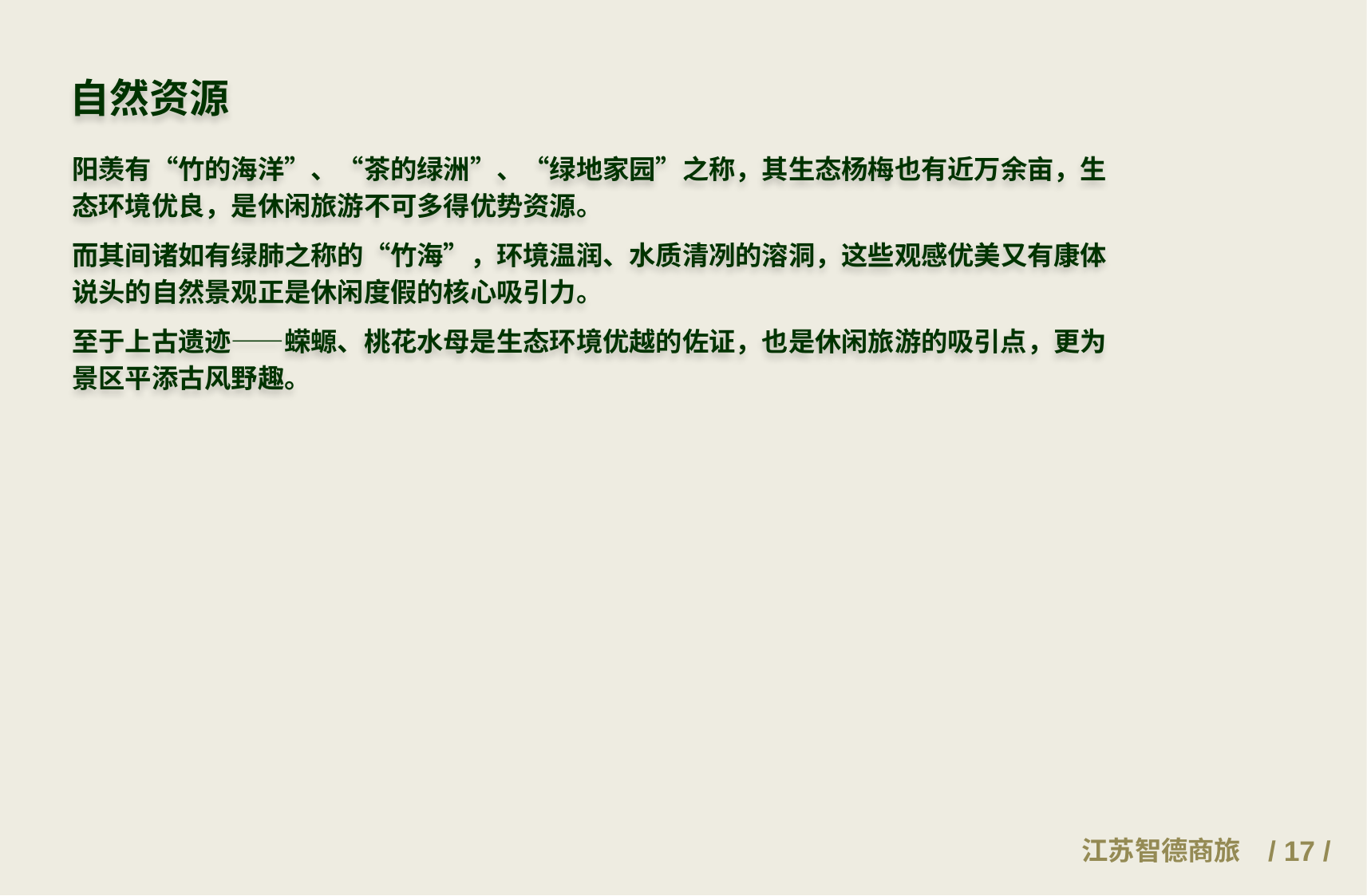

自然资源
阳羡有“竹的海洋”、“茶的绿洲”、“绿地家园”之称，其生态杨梅也有近万余亩，生态环境优良，是休闲旅游不可多得优势资源。
而其间诸如有绿肺之称的“竹海”，环境温润、水质清冽的溶洞，这些观感优美又有康体说头的自然景观正是休闲度假的核心吸引力。
至于上古遗迹——蝾螈、桃花水母是生态环境优越的佐证，也是休闲旅游的吸引点，更为景区平添古风野趣。